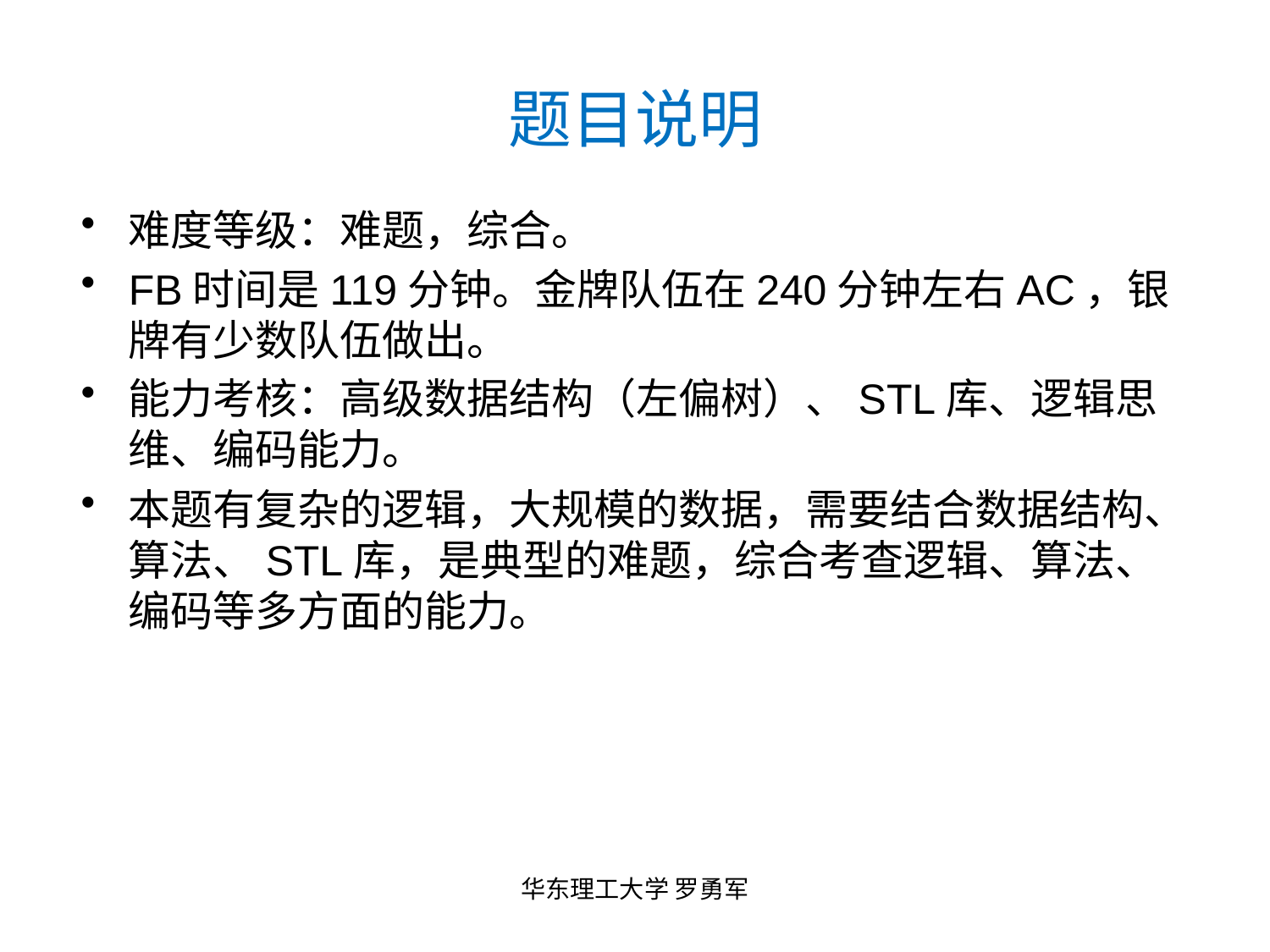

# 题目说明
难度等级：难题，综合。
FB时间是119分钟。金牌队伍在240分钟左右AC，银牌有少数队伍做出。
能力考核：高级数据结构（左偏树）、STL库、逻辑思维、编码能力。
本题有复杂的逻辑，大规模的数据，需要结合数据结构、算法、STL库，是典型的难题，综合考查逻辑、算法、编码等多方面的能力。

华东理工大学 罗勇军